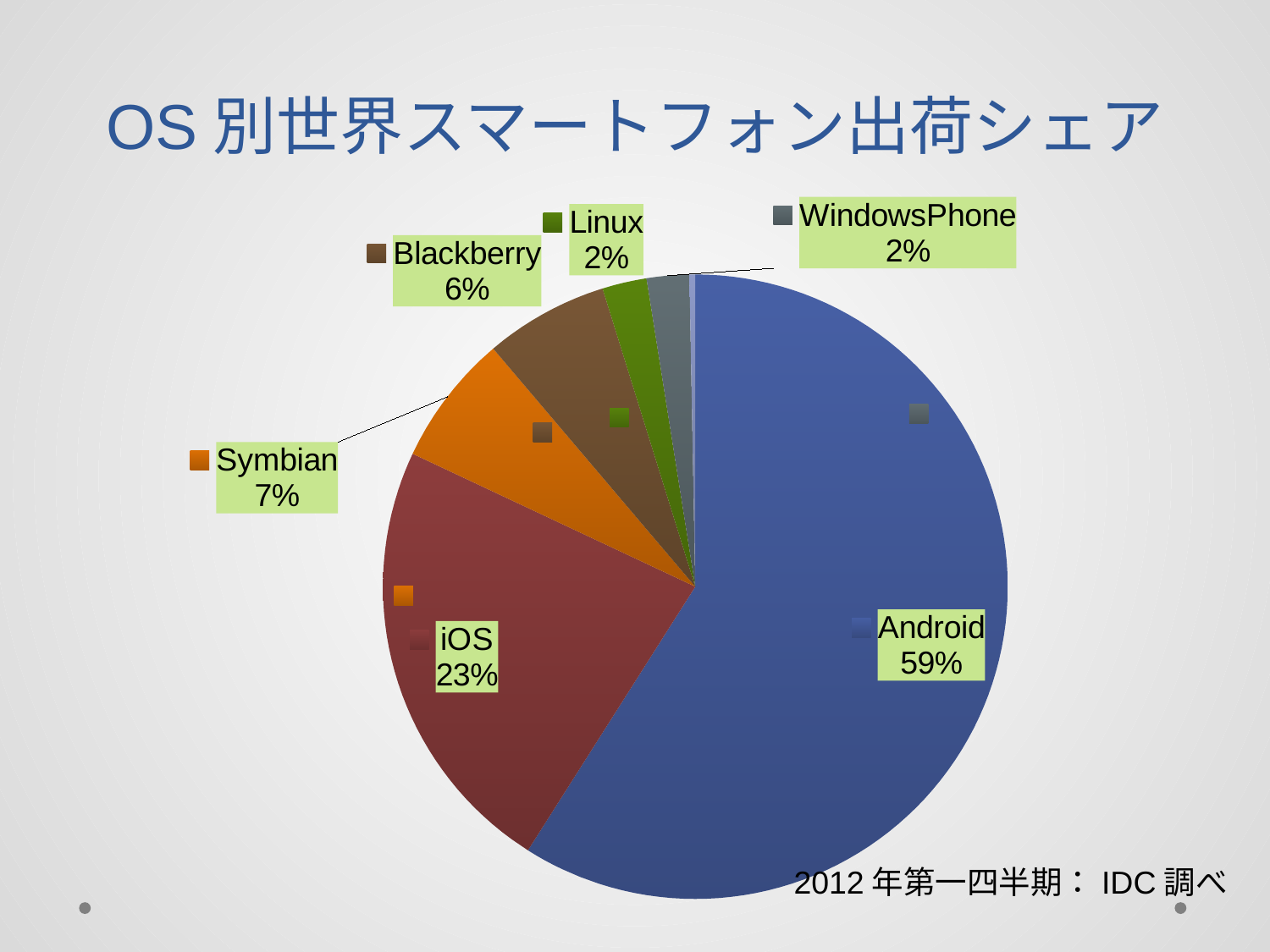

# OS別世界スマートフォン出荷シェア

### Chart

| Category | シェア |
|---|---|
| Android | 59.0 |
| iOS | 23.0 |
| Symbian | 6.8 |
| Blackberry | 6.4 |
| Linux | 2.3 |
| WindowsPhone | 2.2 |
| その他 | 0.3 |
2012年第一四半期：IDC調べ